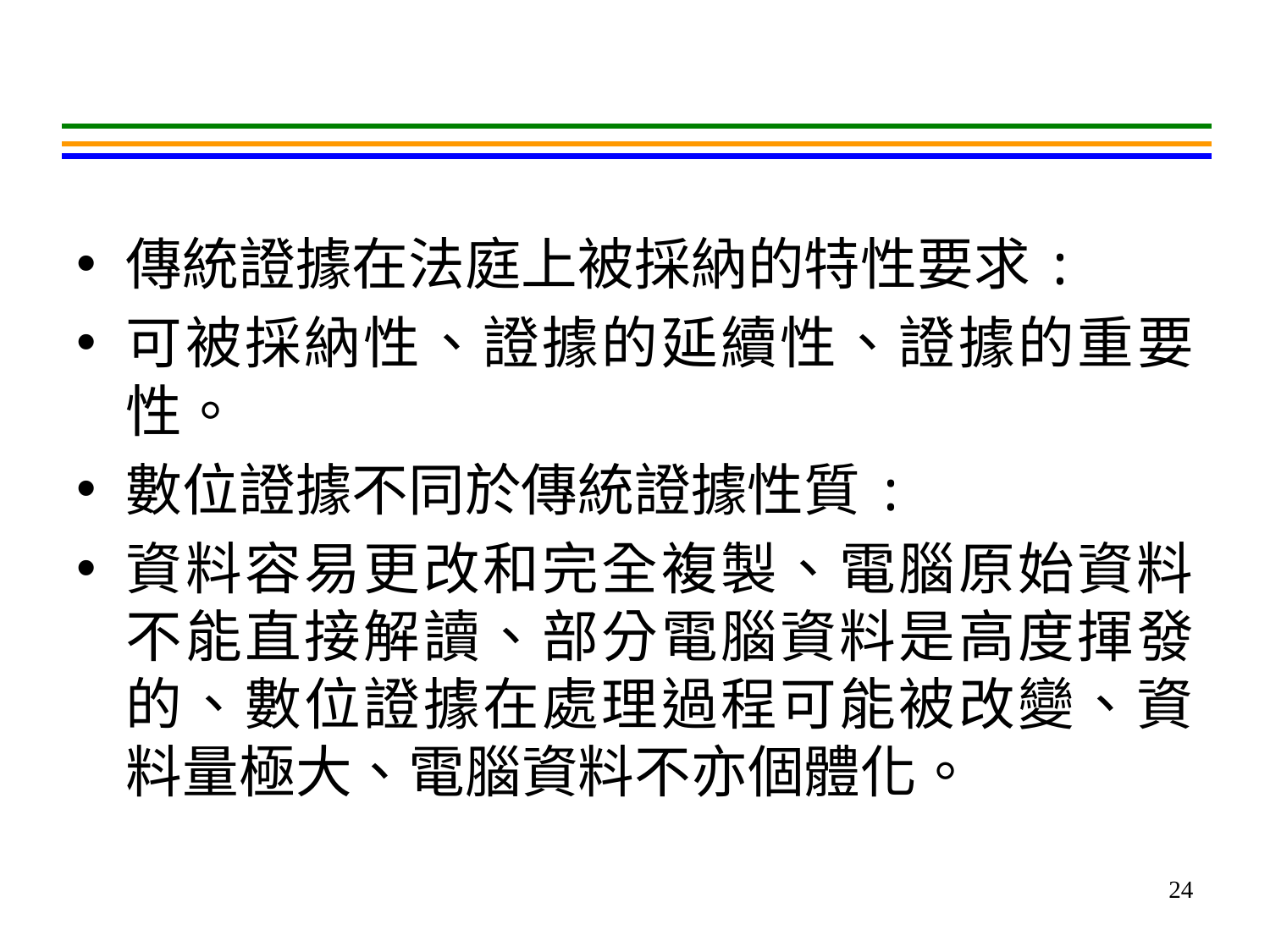

#
傳統證據在法庭上被採納的特性要求:
可被採納性、證據的延續性、證據的重要性。
數位證據不同於傳統證據性質:
資料容易更改和完全複製、電腦原始資料不能直接解讀、部分電腦資料是高度揮發的、數位證據在處理過程可能被改變、資料量極大、電腦資料不亦個體化。
24